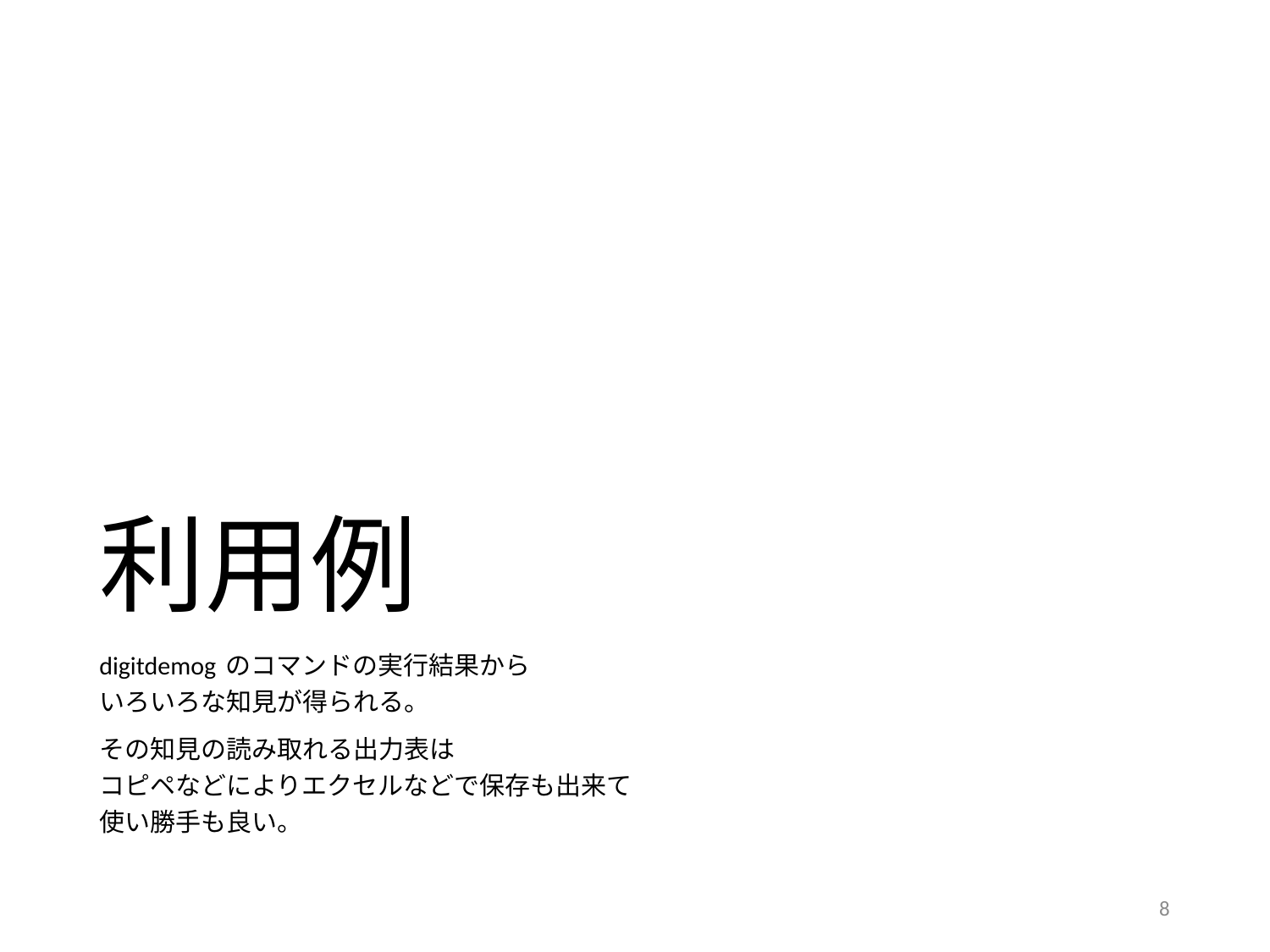

# 利用例
digitdemog のコマンドの実行結果から
いろいろな知見が得られる。
その知見の読み取れる出力表は
コピペなどによりエクセルなどで保存も出来て
使い勝手も良い。
8